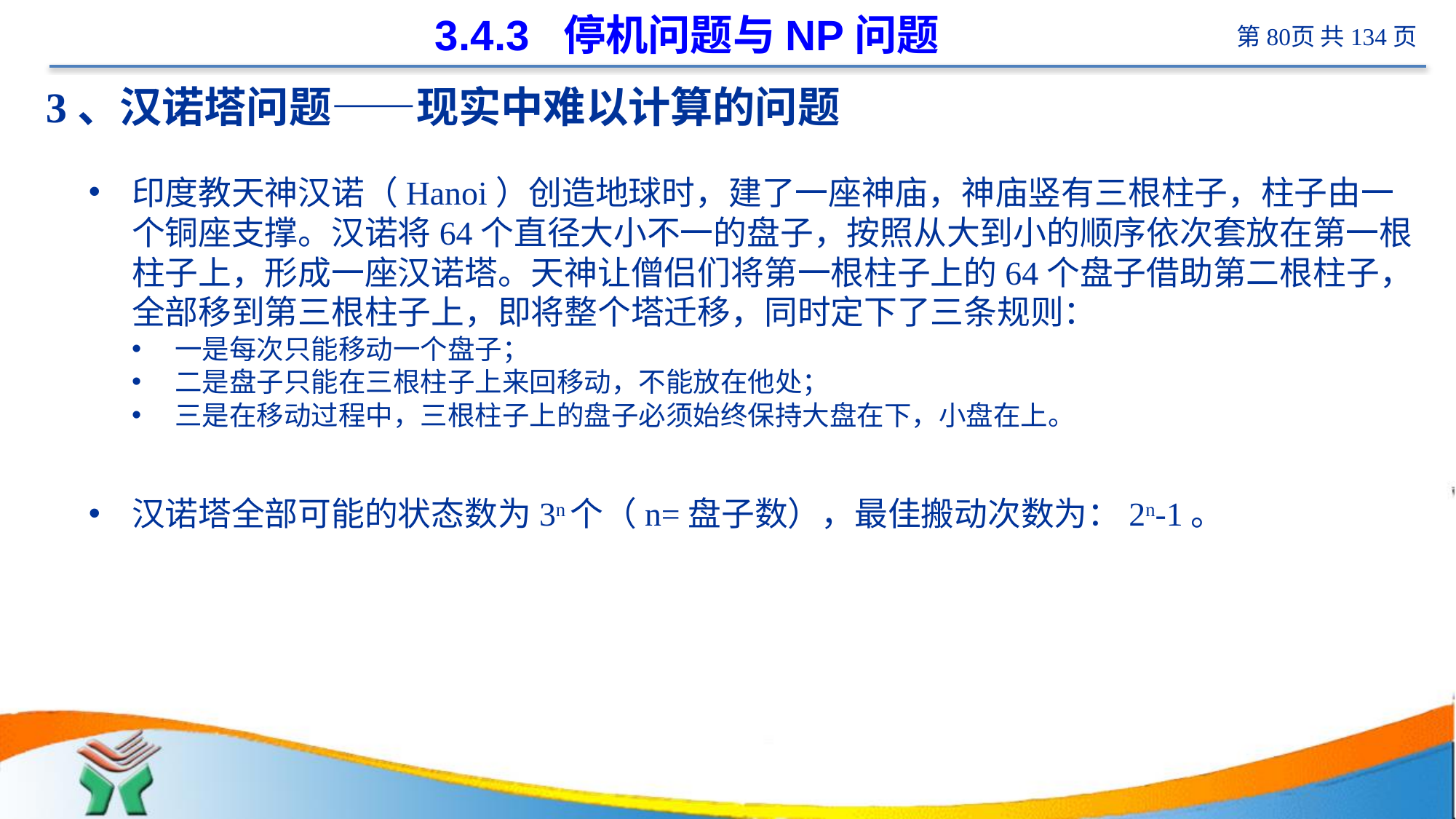

# 3.4.3  停机问题与NP问题
3、汉诺塔问题——现实中难以计算的问题

印度教天神汉诺（Hanoi）创造地球时，建了一座神庙，神庙竖有三根柱子，柱子由一个铜座支撑。汉诺将64个直径大小不一的盘子，按照从大到小的顺序依次套放在第一根柱子上，形成一座汉诺塔。天神让僧侣们将第一根柱子上的64个盘子借助第二根柱子，全部移到第三根柱子上，即将整个塔迁移，同时定下了三条规则：
一是每次只能移动一个盘子；
二是盘子只能在三根柱子上来回移动，不能放在他处；
三是在移动过程中，三根柱子上的盘子必须始终保持大盘在下，小盘在上。

汉诺塔全部可能的状态数为3n个（n=盘子数），最佳搬动次数为：2n-1。